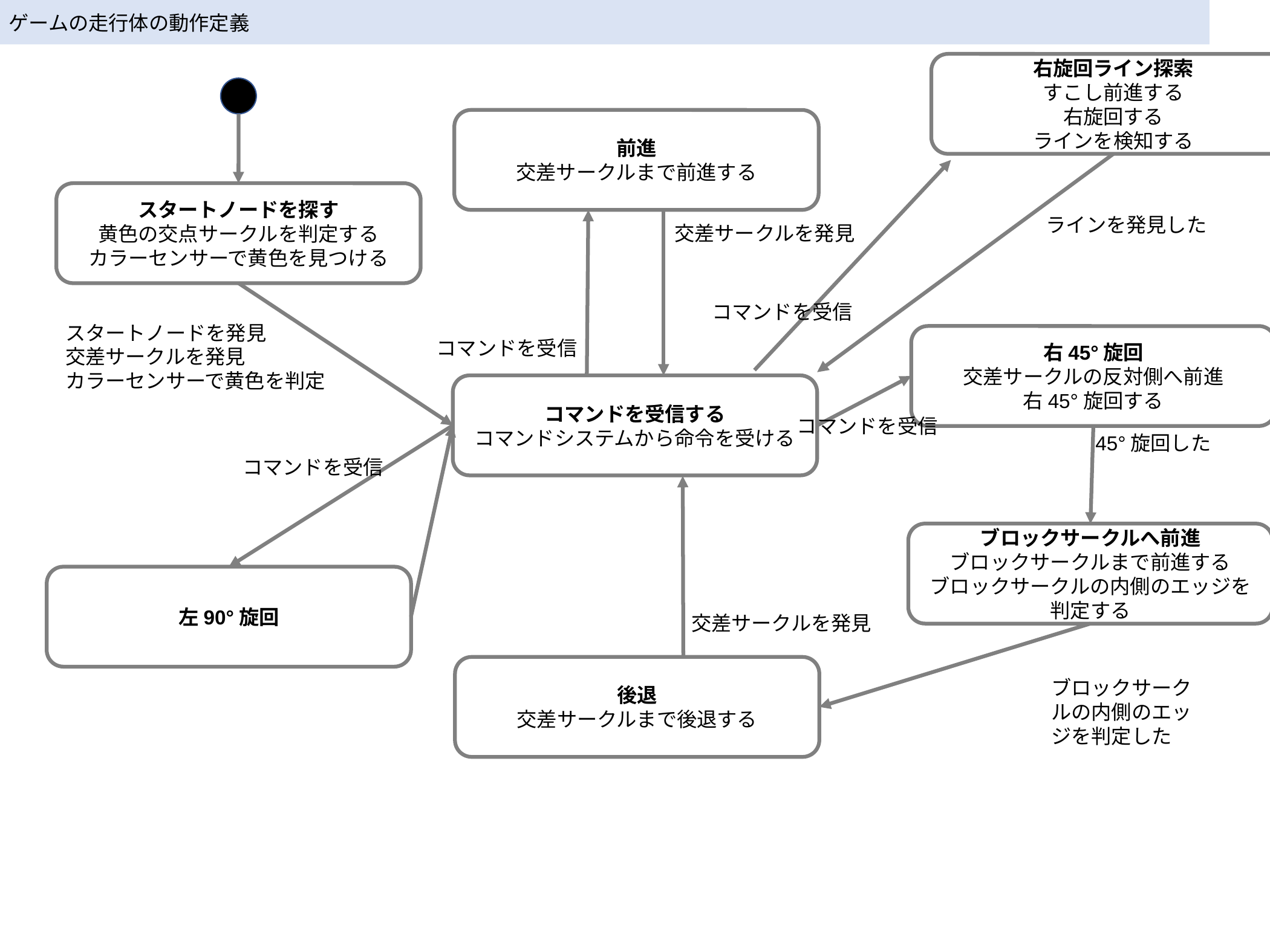

ゲームの走行体の動作定義
右旋回ライン探索
すこし前進する
右旋回する
ラインを検知する

前進
交差サークルまで前進する
スタートノードを探す
黄色の交点サークルを判定する
カラーセンサーで黄色を見つける
ラインを発見した
交差サークルを発見
コマンドを受信
スタートノードを発見
交差サークルを発見
カラーセンサーで黄色を判定

コマンドを受信
右45°旋回
交差サークルの反対側へ前進
右45°旋回する
コマンドを受信する
コマンドシステムから命令を受ける
コマンドを受信
45°旋回した
コマンドを受信
ブロックサークルへ前進
ブロックサークルまで前進する
ブロックサークルの内側のエッジを判定する
左90°旋回
交差サークルを発見
後退
交差サークルまで後退する
ブロックサークルの内側のエッジを判定した